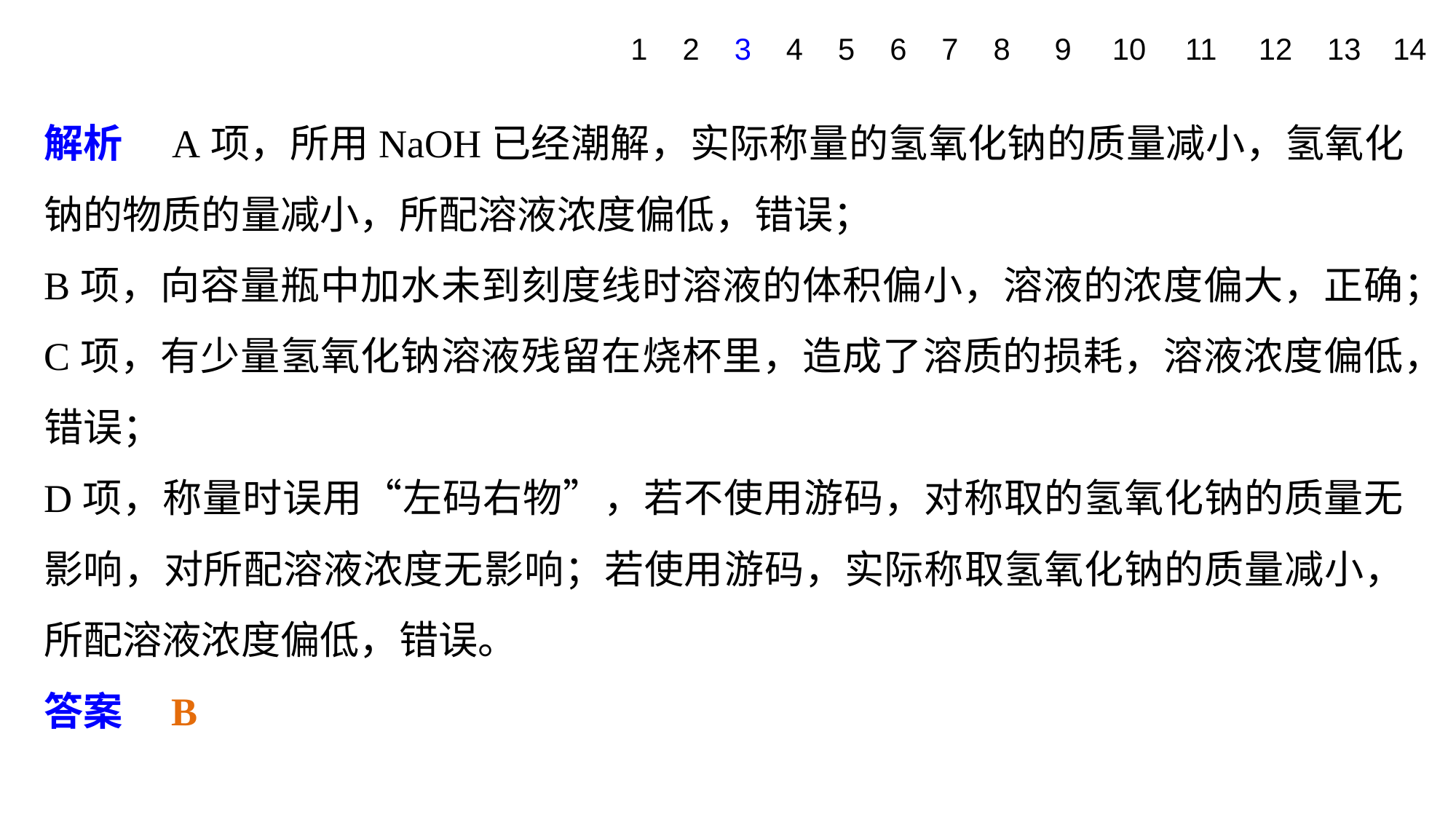

1
2
3
4
5
6
7
8
9
10
11
12
13
14
解析　A项，所用NaOH已经潮解，实际称量的氢氧化钠的质量减小，氢氧化钠的物质的量减小，所配溶液浓度偏低，错误；
B项，向容量瓶中加水未到刻度线时溶液的体积偏小，溶液的浓度偏大，正确；
C项，有少量氢氧化钠溶液残留在烧杯里，造成了溶质的损耗，溶液浓度偏低，错误；
D项，称量时误用“左码右物”，若不使用游码，对称取的氢氧化钠的质量无影响，对所配溶液浓度无影响；若使用游码，实际称取氢氧化钠的质量减小，所配溶液浓度偏低，错误。
答案　B